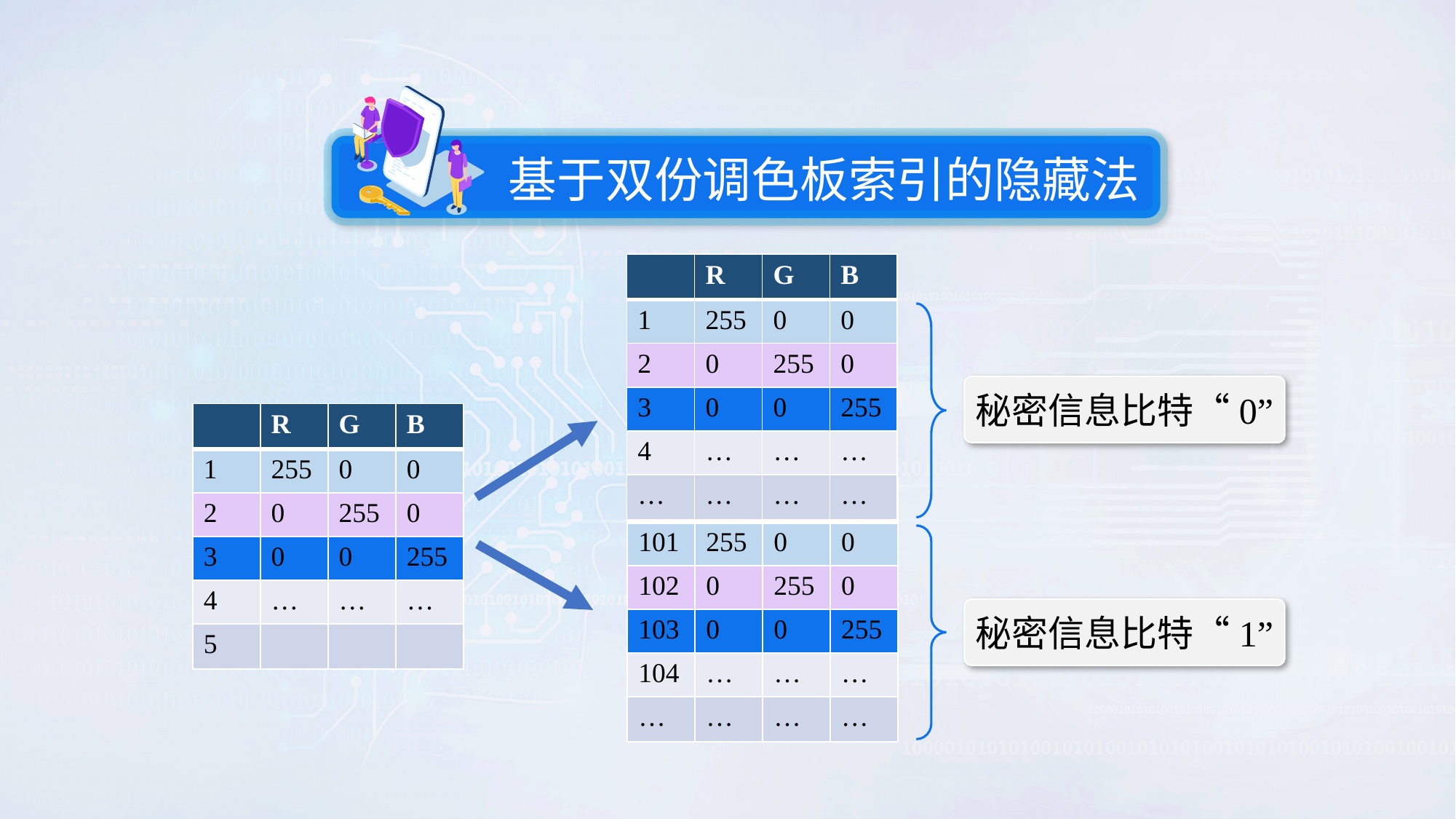

基于双份调色板索引的隐藏法
|  | R | G | B |
| --- | --- | --- | --- |
| 1 | 255 | 0 | 0 |
| 2 | 0 | 255 | 0 |
| 3 | 0 | 0 | 255 |
| 4 | … | … | … |
| … | … | … | … |

秘密信息比特“0”
|  | R | G | B |
| --- | --- | --- | --- |
| 1 | 255 | 0 | 0 |
| 2 | 0 | 255 | 0 |
| 3 | 0 | 0 | 255 |
| 4 | … | … | … |
| 5 |  |  |  |
| … | … | … | … |
| --- | --- | --- | --- |
| 101 | 255 | 0 | 0 |
| 102 | 0 | 255 | 0 |
| 103 | 0 | 0 | 255 |
| 104 | … | … | … |
| … | … | … | … |

秘密信息比特“1”